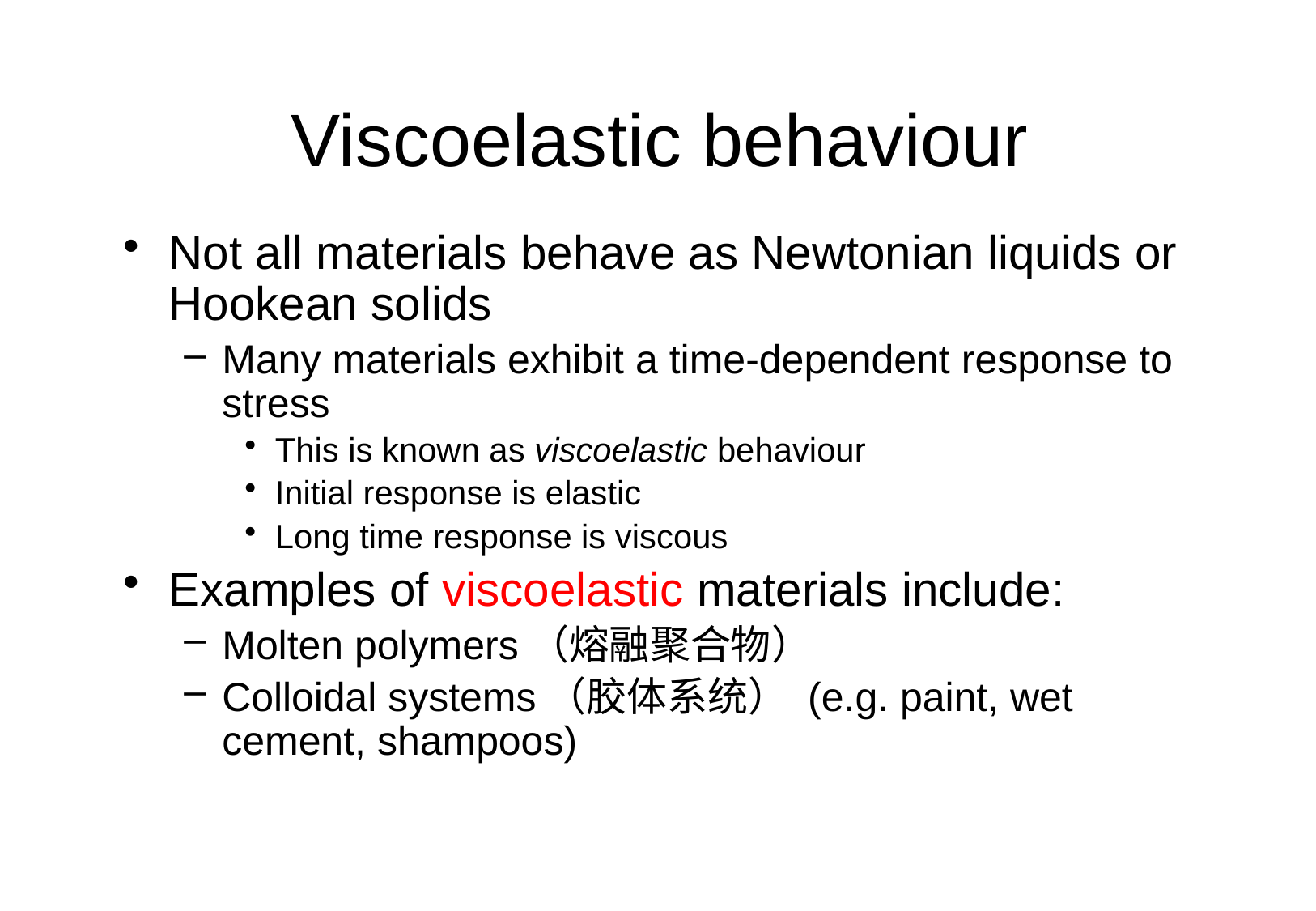

# Viscoelastic behaviour
Not all materials behave as Newtonian liquids or Hookean solids
Many materials exhibit a time-dependent response to stress
This is known as viscoelastic behaviour
Initial response is elastic
Long time response is viscous
Examples of viscoelastic materials include:
Molten polymers（熔融聚合物）
Colloidal systems（胶体系统） (e.g. paint, wet cement, shampoos)